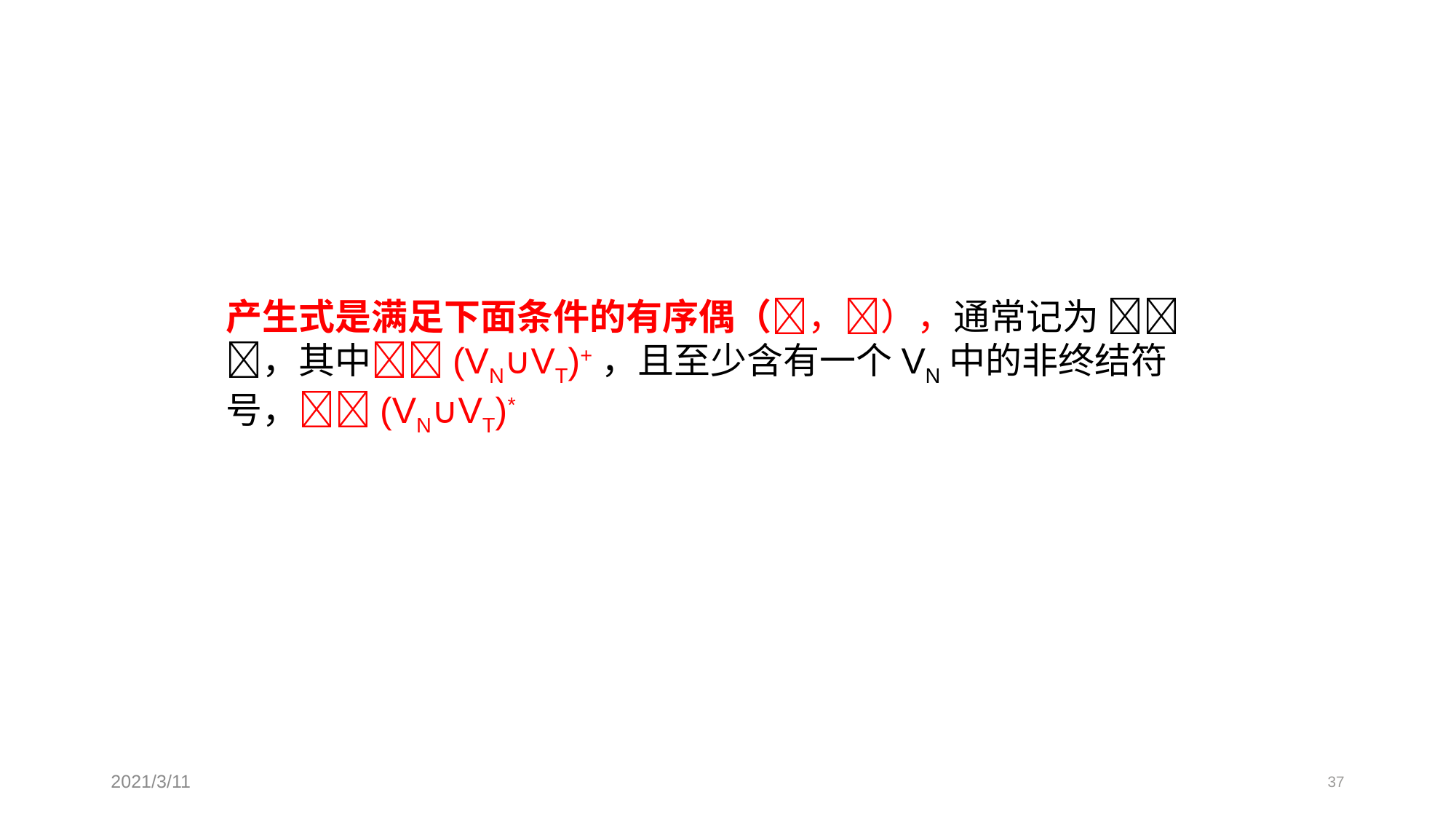

产生式是满足下面条件的有序偶（α，β），通常记为 α→β，其中α∈(VN∪VT)+，且至少含有一个VN中的非终结符号，β∈(VN∪VT)*
2021/3/11
37